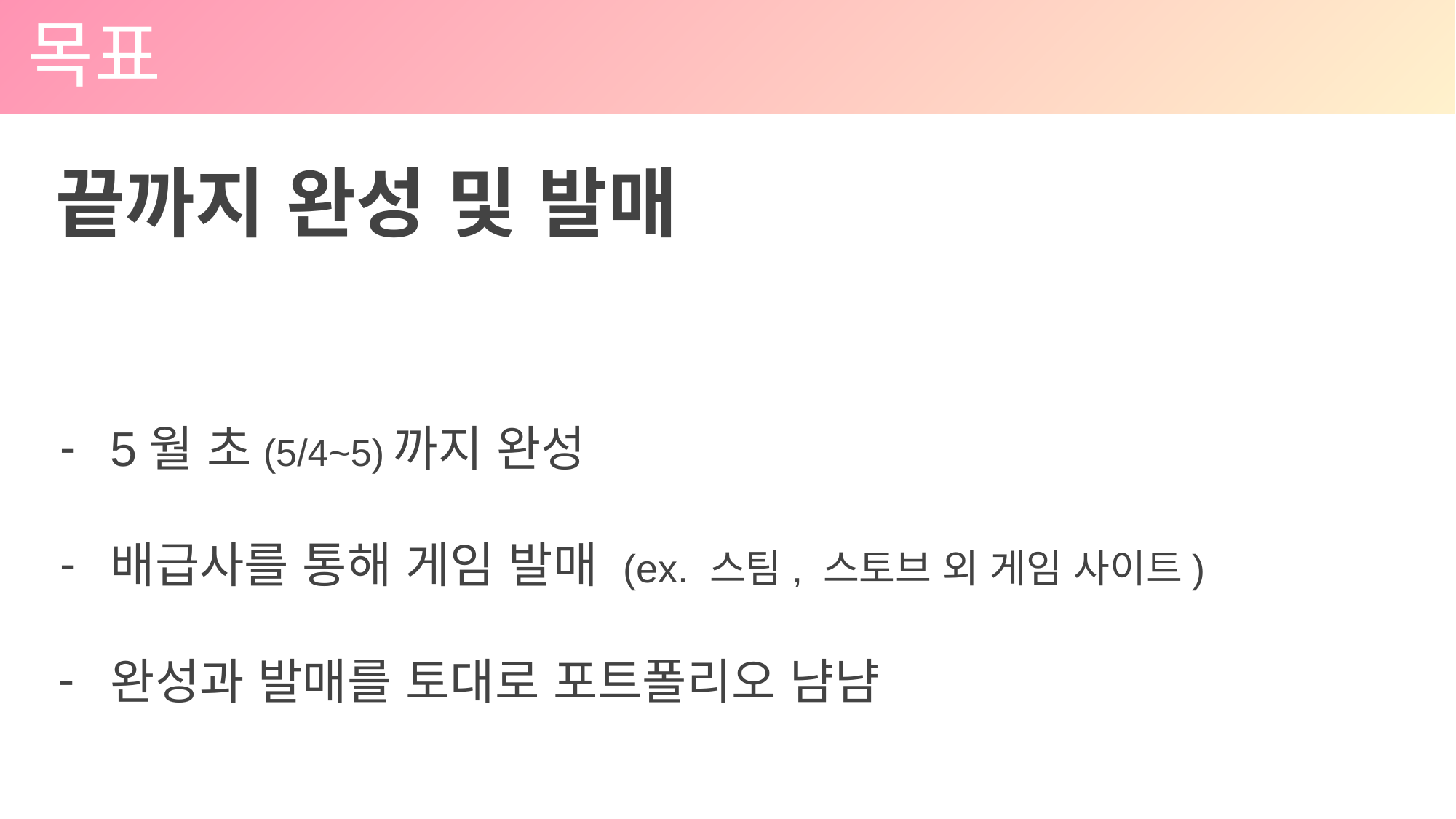

목표
끝까지 완성 및 발매
5월 초(5/4~5)까지 완성
배급사를 통해 게임 발매 (ex. 스팀, 스토브 외 게임 사이트)
완성과 발매를 토대로 포트폴리오 냠냠